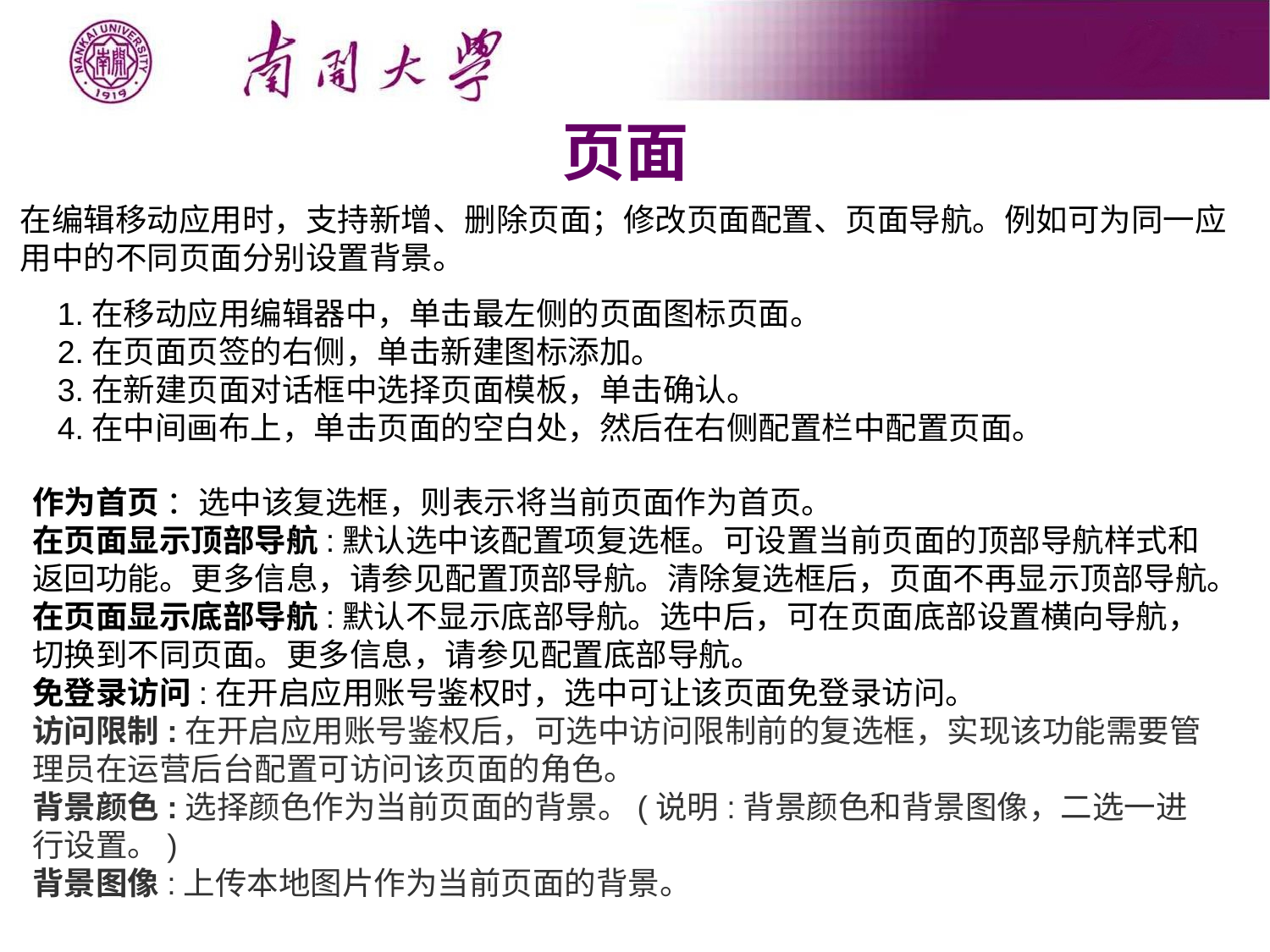

页面
在编辑移动应用时，支持新增、删除页面；修改页面配置、页面导航。例如可为同一应用中的不同页面分别设置背景。
1.在移动应用编辑器中，单击最左侧的页面图标页面。
2.在页面页签的右侧，单击新建图标添加。
3.在新建页面对话框中选择页面模板，单击确认。
4.在中间画布上，单击页面的空白处，然后在右侧配置栏中配置页面。
作为首页 ：选中该复选框，则表示将当前页面作为首页。
在页面显示顶部导航:默认选中该配置项复选框。可设置当前页面的顶部导航样式和返回功能。更多信息，请参见配置顶部导航。清除复选框后，页面不再显示顶部导航。
在页面显示底部导航:默认不显示底部导航。选中后，可在页面底部设置横向导航，切换到不同页面。更多信息，请参见配置底部导航。
免登录访问:在开启应用账号鉴权时，选中可让该页面免登录访问。
访问限制:在开启应用账号鉴权后，可选中访问限制前的复选框，实现该功能需要管理员在运营后台配置可访问该页面的角色。
背景颜色:选择颜色作为当前页面的背景。(说明:背景颜色和背景图像，二选一进行设置。)
背景图像:上传本地图片作为当前页面的背景。